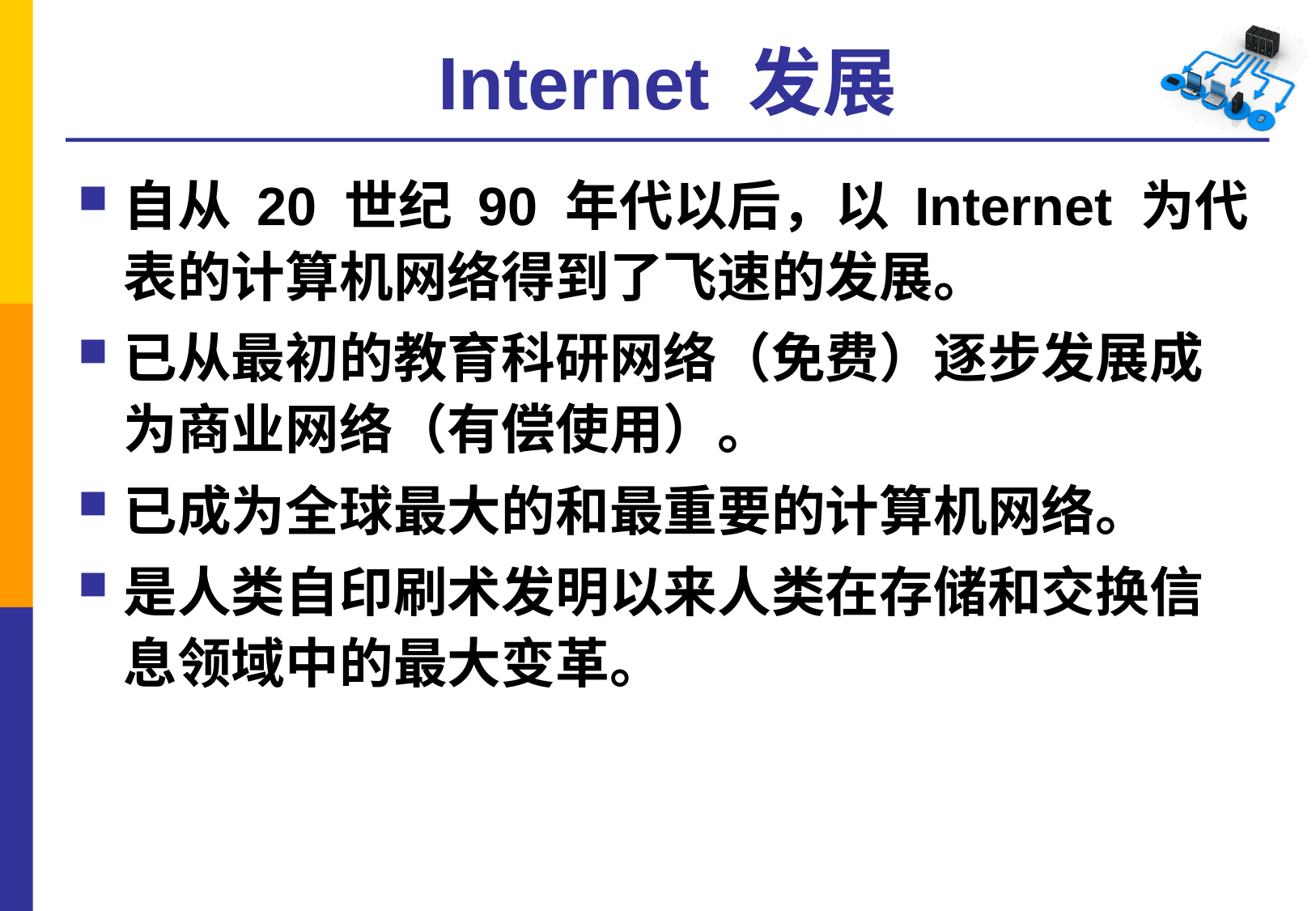

# Internet 发展
自从 20 世纪 90 年代以后，以 Internet 为代表的计算机网络得到了飞速的发展。
已从最初的教育科研网络（免费）逐步发展成为商业网络（有偿使用）。
已成为全球最大的和最重要的计算机网络。
是人类自印刷术发明以来人类在存储和交换信息领域中的最大变革。